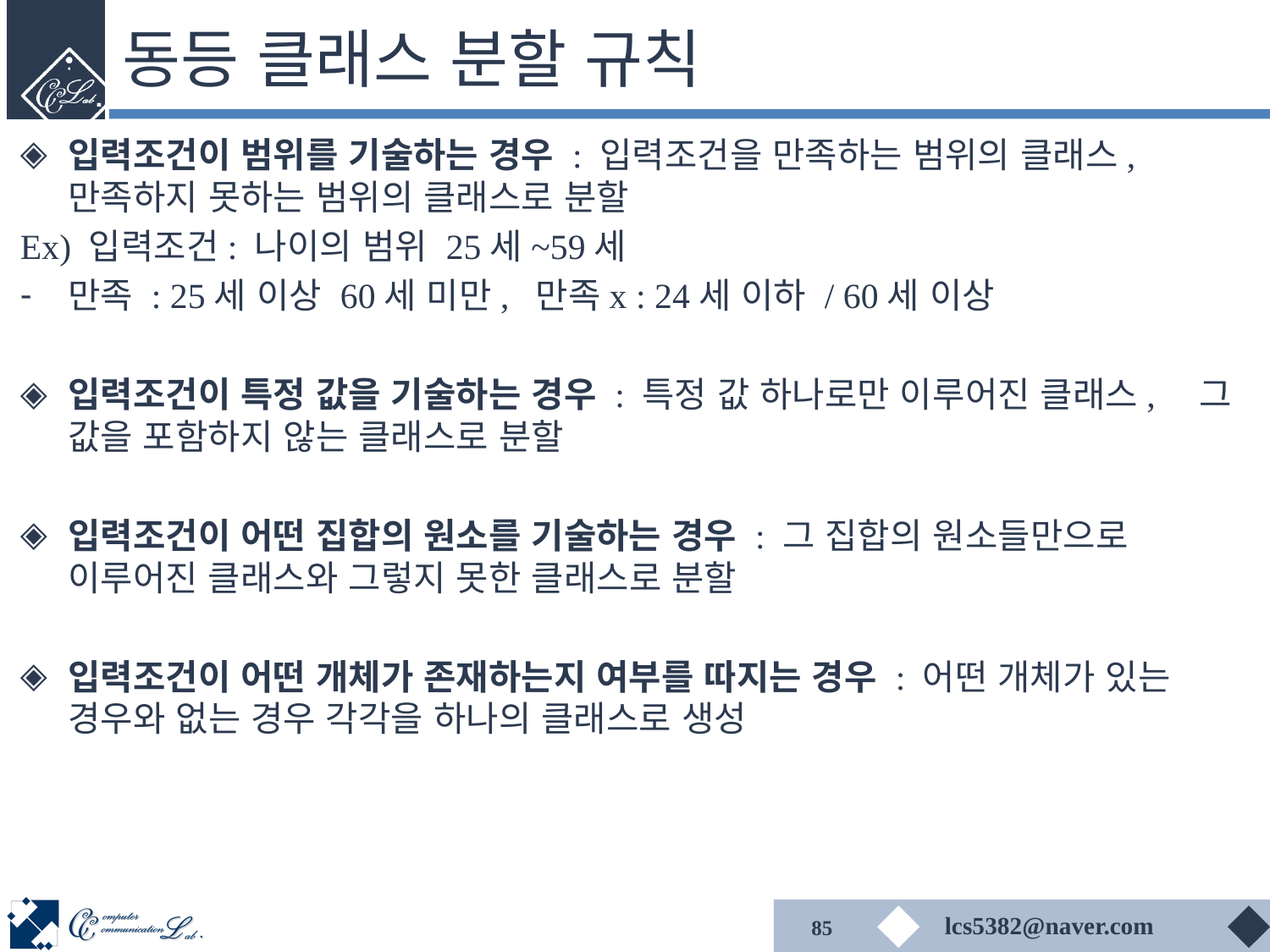

# 동등 클래스 분할 규칙
입력조건이 범위를 기술하는 경우 : 입력조건을 만족하는 범위의 클래스,      만족하지 못하는 범위의 클래스로 분할
Ex) 입력조건: 나이의 범위 25세~59세
만족 : 25세 이상 60세 미만,  만족x : 24세 이하 / 60세 이상

입력조건이 특정 값을 기술하는 경우 : 특정 값 하나로만 이루어진 클래스,    그 값을 포함하지 않는 클래스로 분할

입력조건이 어떤 집합의 원소를 기술하는 경우 : 그 집합의 원소들만으로 이루어진 클래스와 그렇지 못한 클래스로 분할

입력조건이 어떤 개체가 존재하는지 여부를 따지는 경우 : 어떤 개체가 있는 경우와 없는 경우 각각을 하나의 클래스로 생성